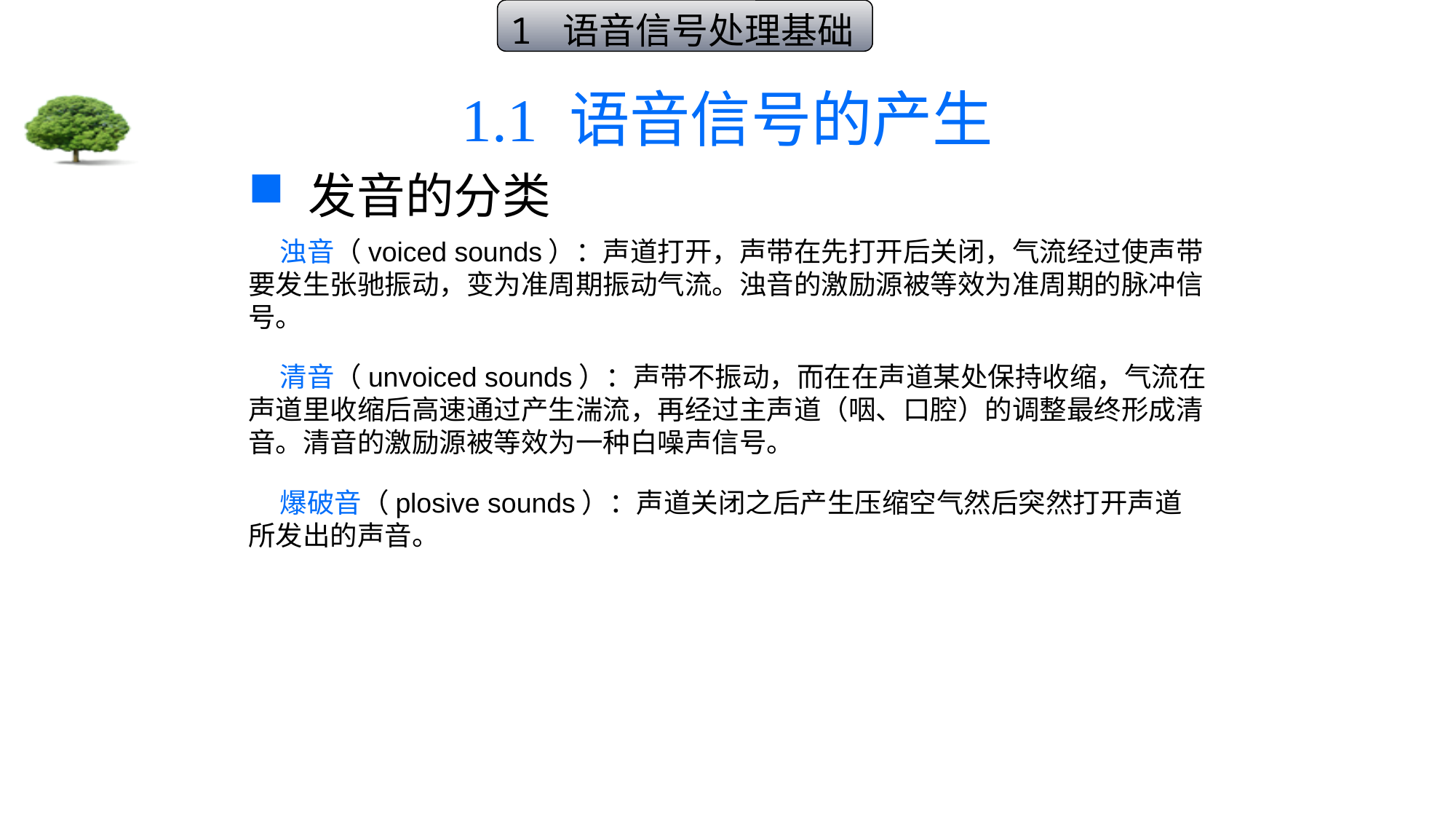

1 语音信号处理基础

# 1.1 语音信号的产生
 发音的分类
    浊音（voiced sounds）：声道打开，声带在先打开后关闭，气流经过使声带要发生张驰振动，变为准周期振动气流。浊音的激励源被等效为准周期的脉冲信号。
    清音（unvoiced sounds）：声带不振动，而在在声道某处保持收缩，气流在声道里收缩后高速通过产生湍流，再经过主声道（咽、口腔）的调整最终形成清音。清音的激励源被等效为一种白噪声信号。
    爆破音（plosive sounds）：声道关闭之后产生压缩空气然后突然打开声道所发出的声音。